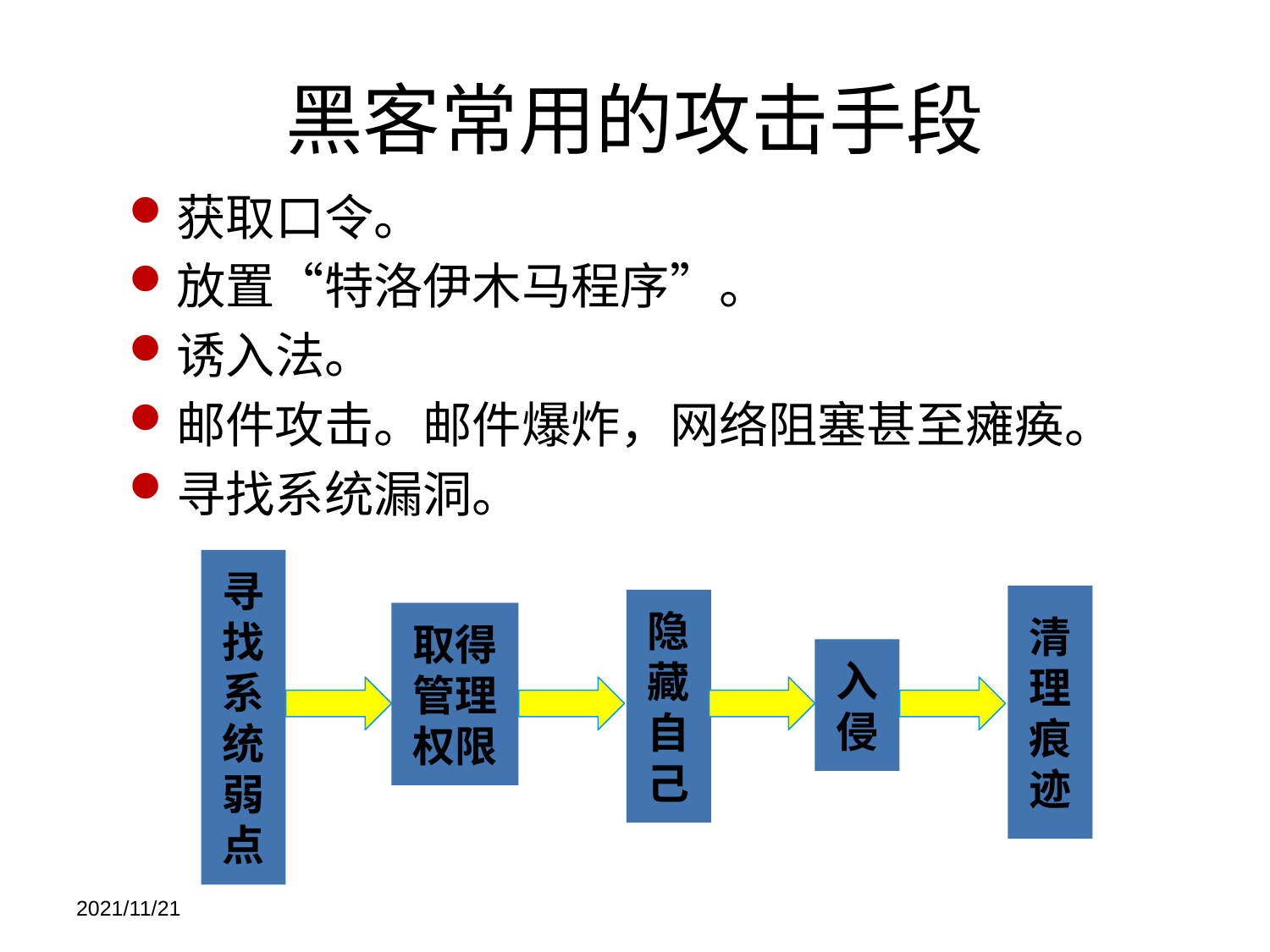

黑客常用的攻击手段
获取口令。
放置“特洛伊木马程序”。
诱入法。
邮件攻击。邮件爆炸，网络阻塞甚至瘫痪。
寻找系统漏洞。
寻找系统弱点
清理痕迹
隐藏自己
取得管理权限
入侵

2021/11/21